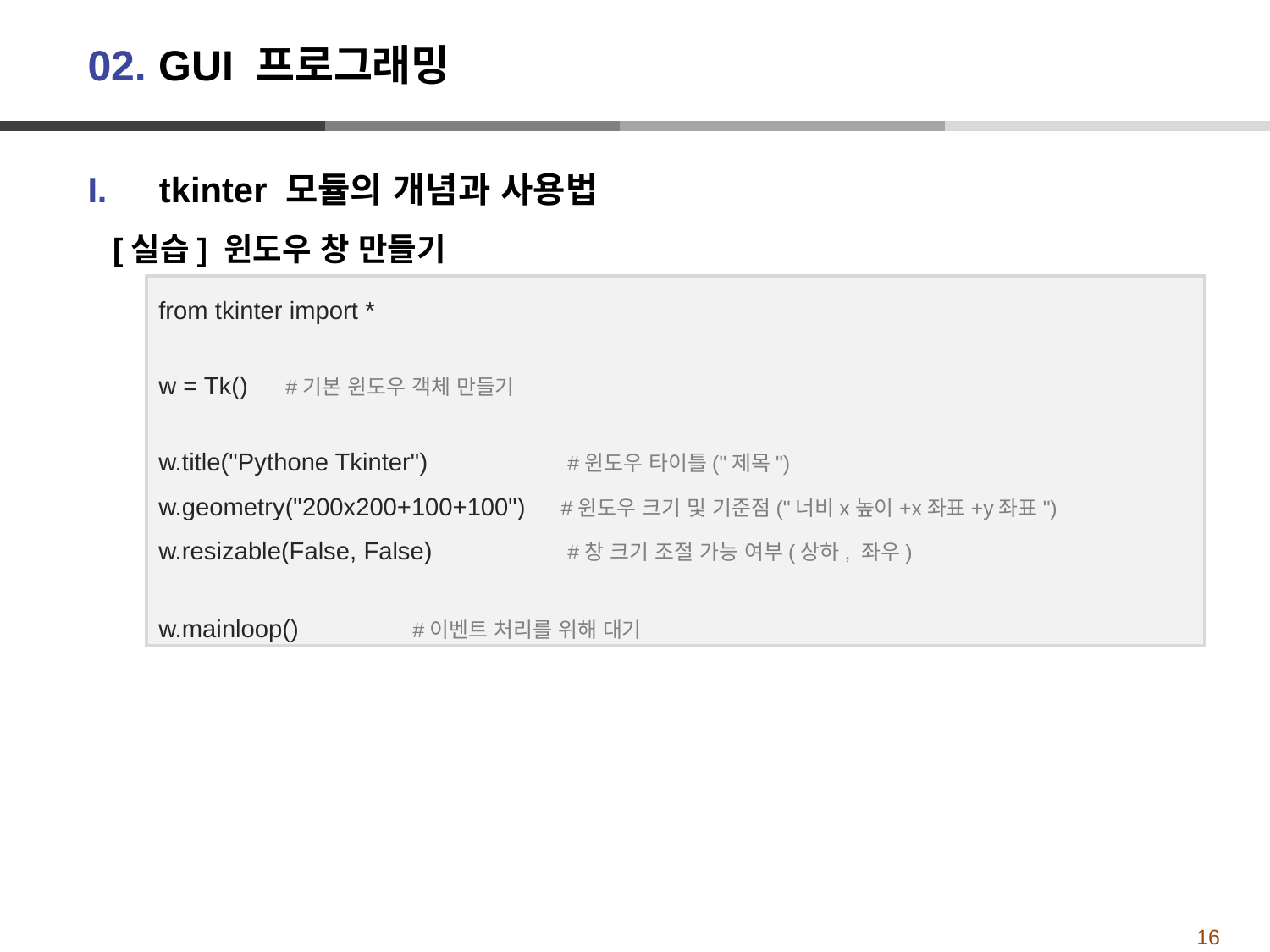

# 02. GUI 프로그래밍
tkinter 모듈의 개념과 사용법
[실습] 윈도우 창 만들기

from tkinter import *

w = Tk()    	#기본 윈도우 객체 만들기

w.title("Pythone Tkinter")      	    #윈도우 타이틀("제목")
w.geometry("200x200+100+100")     #윈도우 크기 및 기준점("너비x높이+x좌표+y좌표")
w.resizable(False, False)      	    #창 크기 조절 가능 여부(상하, 좌우)

w.mainloop()  	#이벤트 처리를 위해 대기